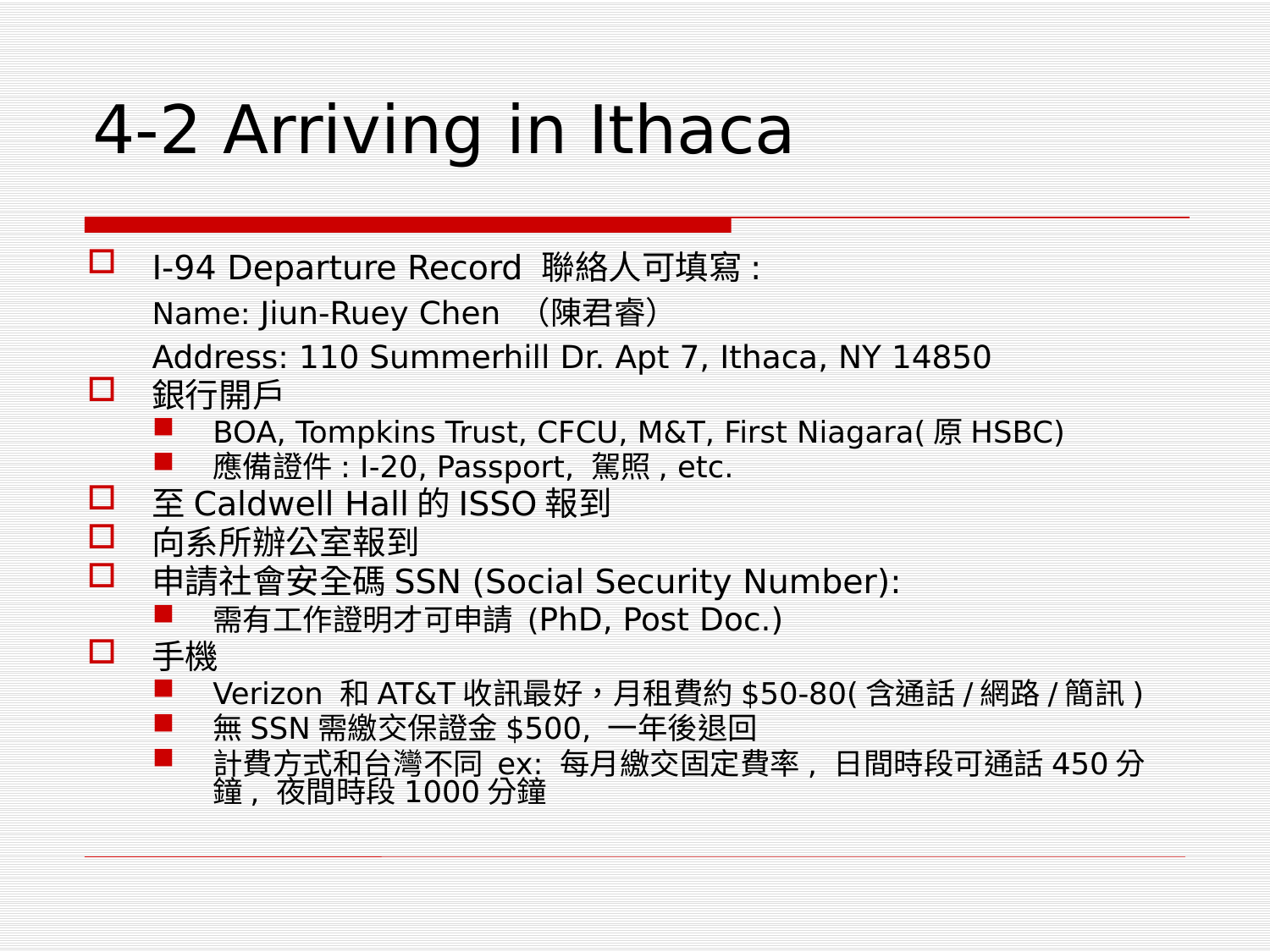

4-2 Arriving in Ithaca

I-94 Departure Record 聯絡人可填寫:
	Name: Jiun-Ruey Chen （陳君睿）
	Address: 110 Summerhill Dr. Apt 7, Ithaca, NY 14850
銀行開戶
BOA, Tompkins Trust, CFCU, M&T, First Niagara(原HSBC)
應備證件: I-20, Passport, 駕照, etc.
至Caldwell Hall的ISSO報到
向系所辦公室報到
申請社會安全碼SSN (Social Security Number):
需有工作證明才可申請 (PhD, Post Doc.)
手機
Verizon 和AT&T收訊最好，月租費約$50-80(含通話/網路/簡訊)
無SSN需繳交保證金$500, 一年後退回
計費方式和台灣不同 ex: 每月繳交固定費率, 日間時段可通話450分鐘, 夜間時段1000分鐘